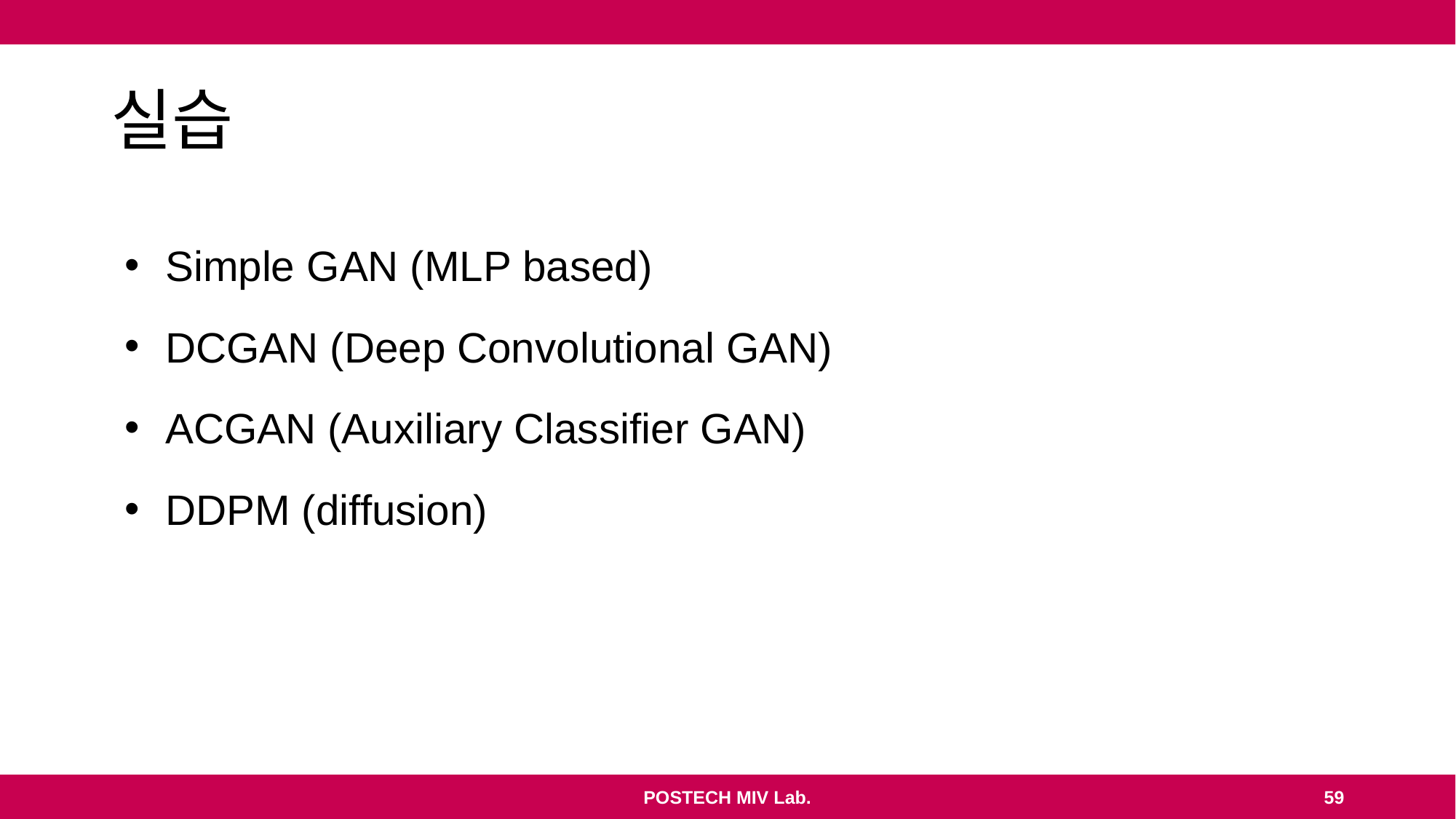

# 실습
Simple GAN (MLP based)
DCGAN (Deep Convolutional GAN)
ACGAN (Auxiliary Classifier GAN)
DDPM (diffusion)
POSTECH MIV Lab.
59